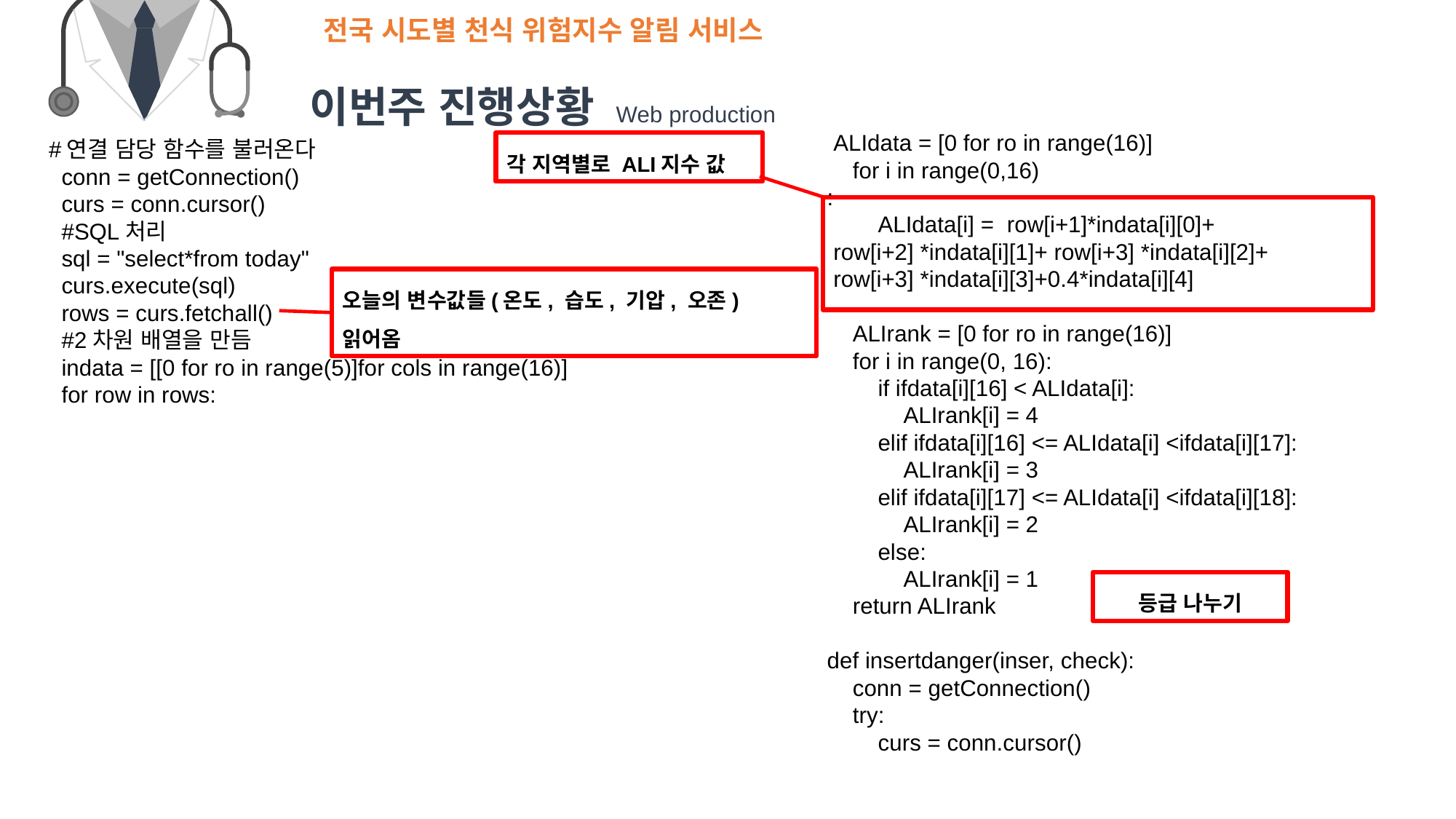

전국 시도별 천식 위험지수 알림 서비스
 이번주 진행상황 Web production
 ALIdata = [0 for ro in range(16)]
    for i in range(0,16)
:
        ALIdata[i] =  row[i+1]*indata[i][0]+
 row[i+2] *indata[i][1]+ row[i+3] *indata[i][2]+
 row[i+3] *indata[i][3]+0.4*indata[i][4]

    ALIrank = [0 for ro in range(16)]
    for i in range(0, 16):
        if ifdata[i][16] < ALIdata[i]:
            ALIrank[i] = 4
        elif ifdata[i][16] <= ALIdata[i] <ifdata[i][17]:
            ALIrank[i] = 3
        elif ifdata[i][17] <= ALIdata[i] <ifdata[i][18]:
            ALIrank[i] = 2
        else:
            ALIrank[i] = 1
    return ALIrank

def insertdanger(inser, check):
    conn = getConnection()
    try:
        curs = conn.cursor()
  #연결 담당 함수를 불러온다
    conn = getConnection()
    curs = conn.cursor()
    #SQL처리
    sql = "select*from today"
    curs.execute(sql)
    rows = curs.fetchall()
    #2차원 배열을 만듬
    indata = [[0 for ro in range(5)]for cols in range(16)]
    for row in rows:
각 지역별로 ALI지수 값

오늘의 변수값들(온도, 습도, 기압, 오존) 읽어옴
등급 나누기